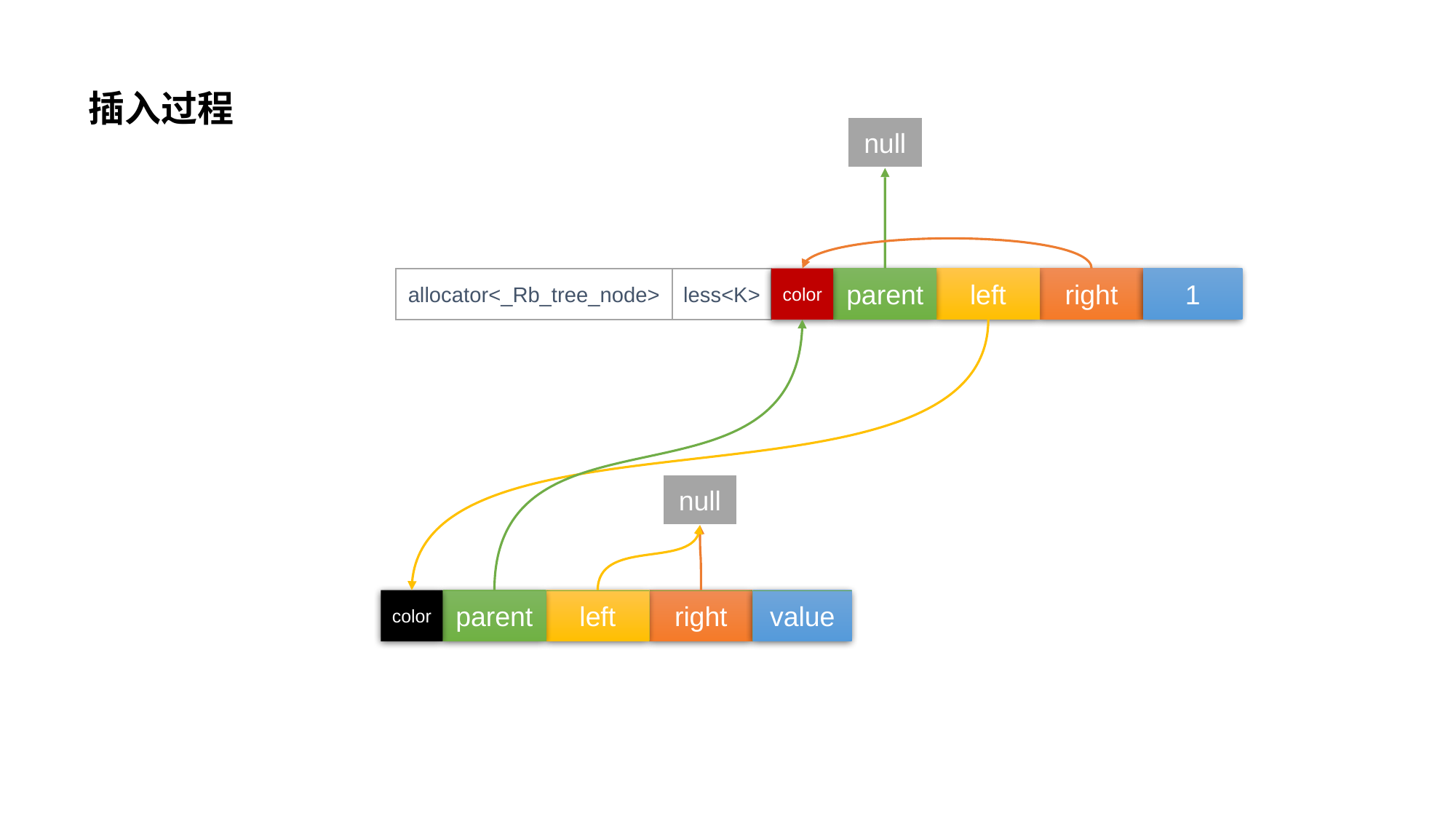

# 插入过程
null
allocator<_Rb_tree_node>
less<K>
color
parent
left
right
1
null
color
parent
left
right
value